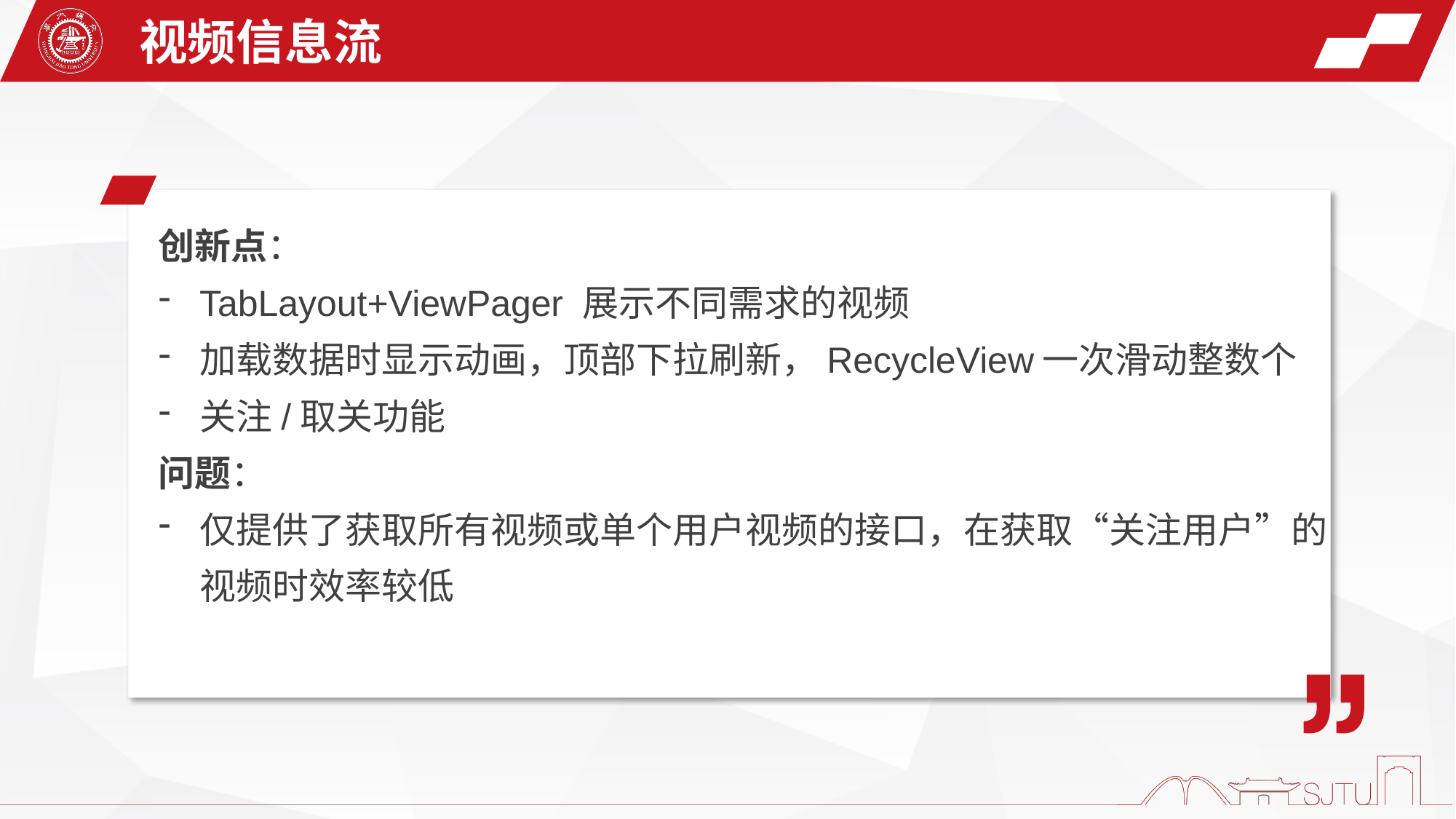

视频信息流

创新点：
TabLayout+ViewPager 展示不同需求的视频
加载数据时显示动画，顶部下拉刷新，RecycleView一次滑动整数个
关注/取关功能
问题：
仅提供了获取所有视频或单个用户视频的接口，在获取“关注用户”的视频时效率较低